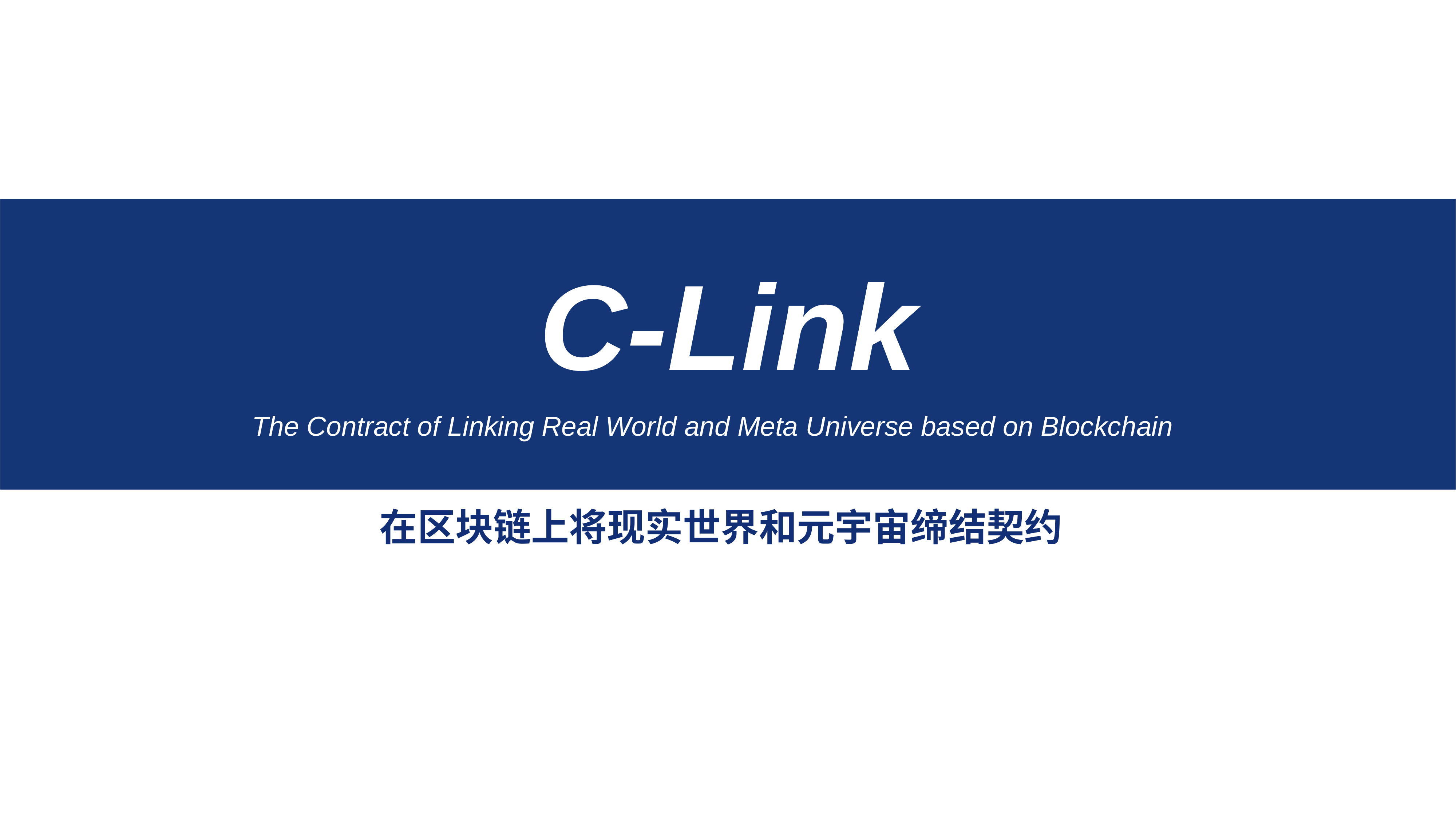

C-Link
The Contract of Linking Real World and Meta Universe based on Blockchain
在区块链上将现实世界和元宇宙缔结契约